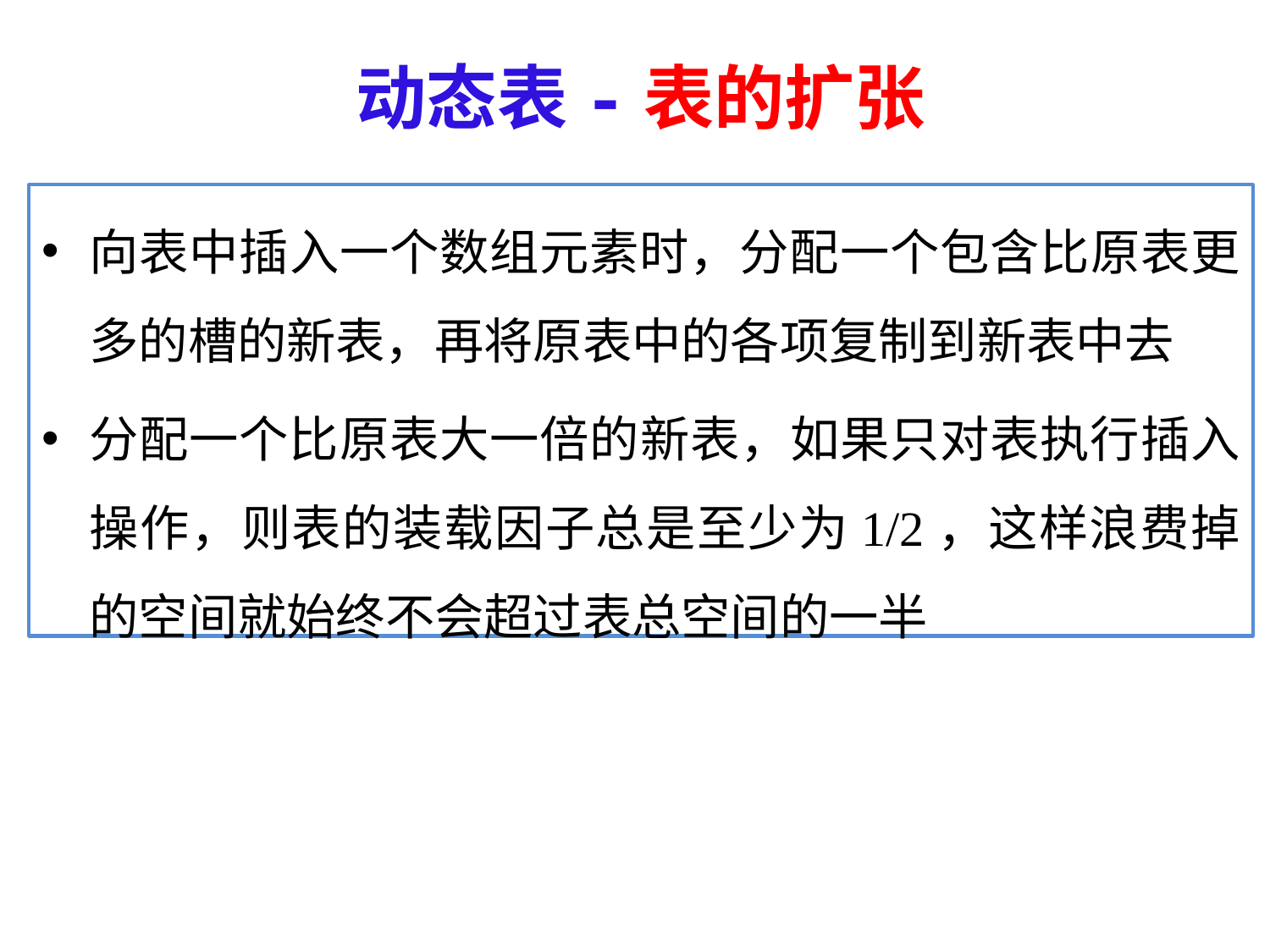

# 动态表-表的扩张
向表中插入一个数组元素时，分配一个包含比原表更多的槽的新表，再将原表中的各项复制到新表中去
分配一个比原表大一倍的新表，如果只对表执行插入操作，则表的装载因子总是至少为1/2，这样浪费掉的空间就始终不会超过表总空间的一半